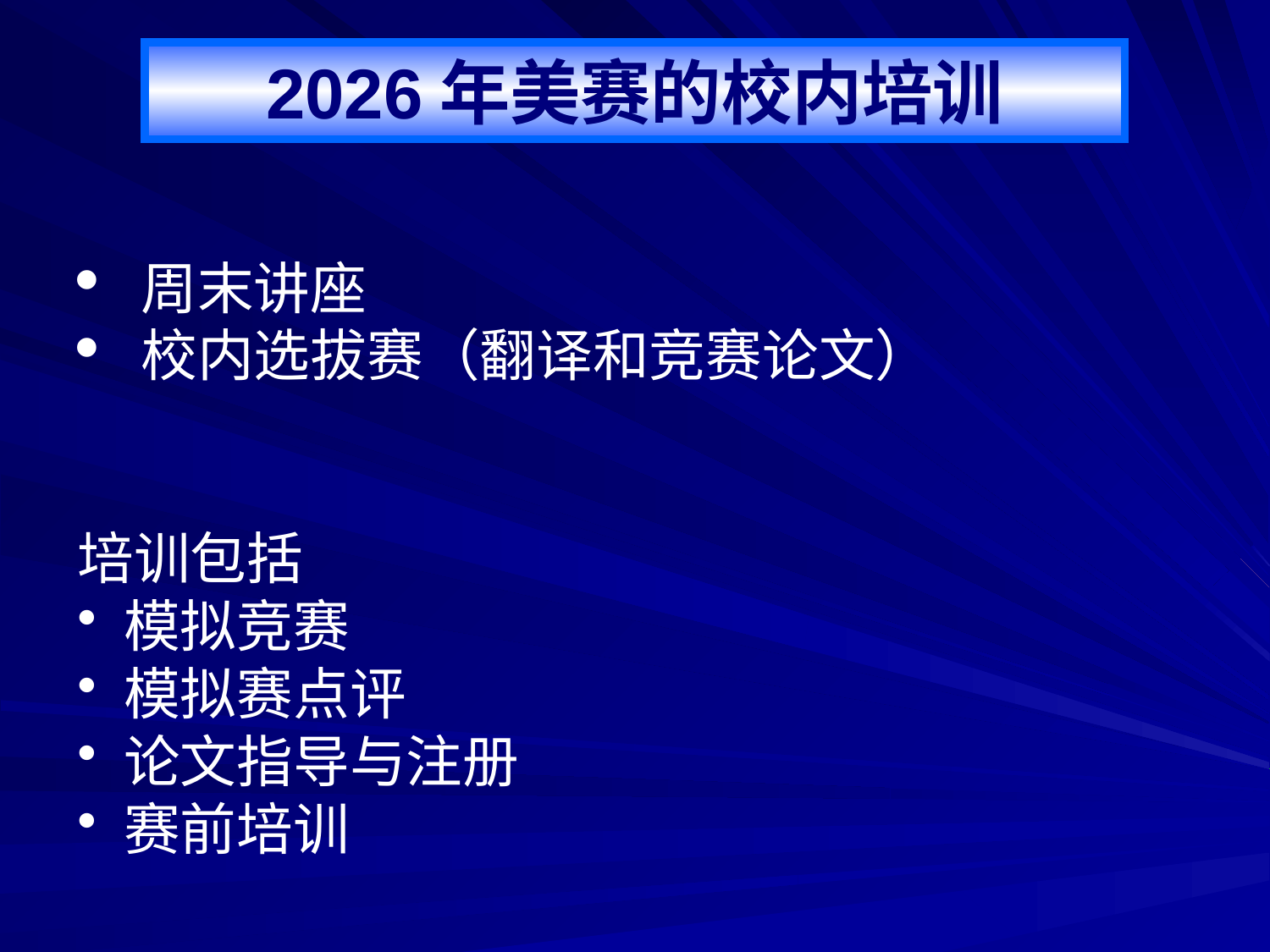

2026年美赛的校内培训
周末讲座
校内选拔赛（翻译和竞赛论文）

培训包括
 模拟竞赛
 模拟赛点评
 论文指导与注册
 赛前培训